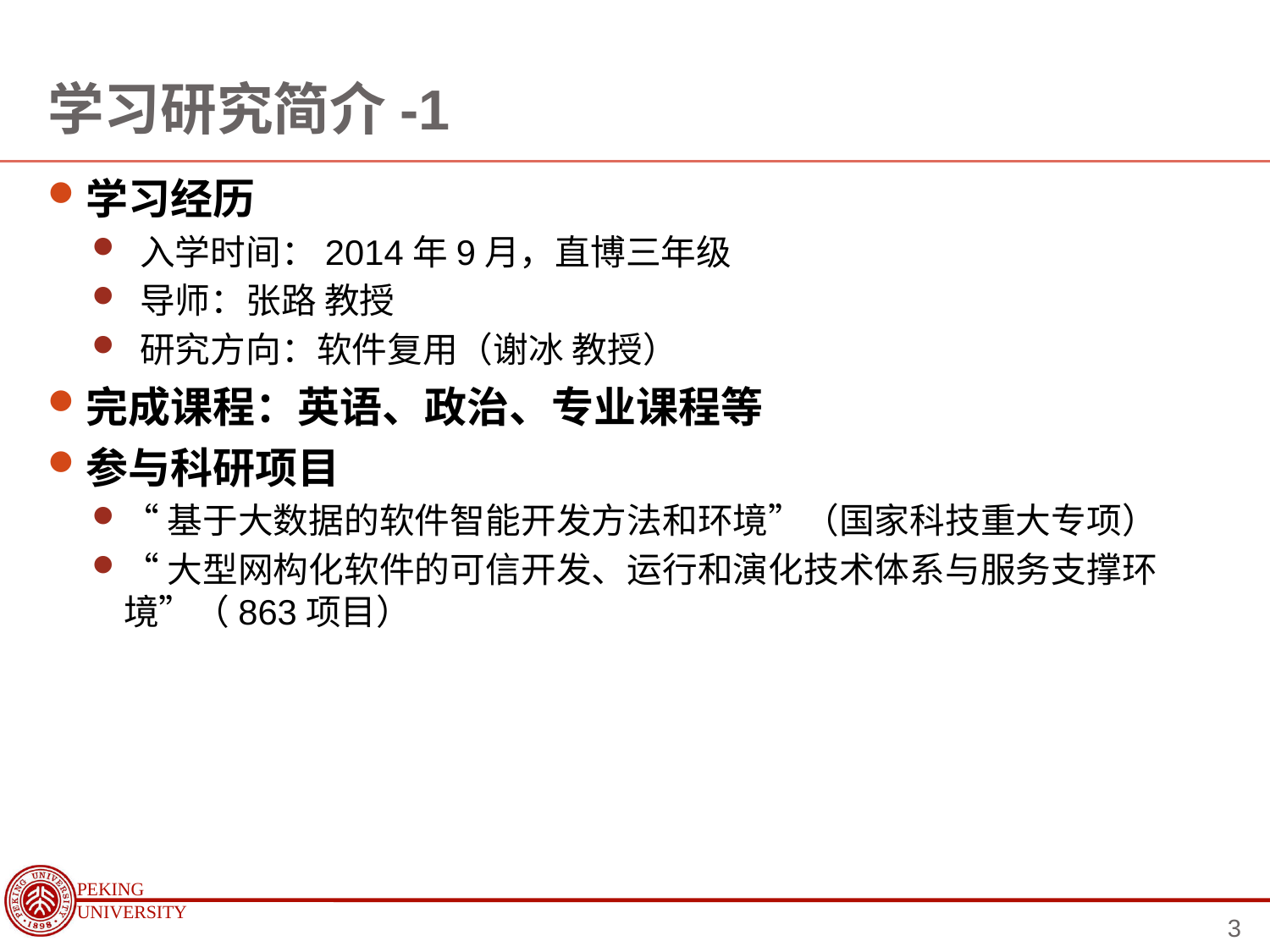

# 学习研究简介-1
学习经历
 入学时间：2014年9月，直博三年级
 导师：张路 教授
 研究方向：软件复用（谢冰 教授）
完成课程：英语、政治、专业课程等
参与科研项目
“基于大数据的软件智能开发方法和环境”（国家科技重大专项）
“大型网构化软件的可信开发、运行和演化技术体系与服务支撑环境”（863项目）

3